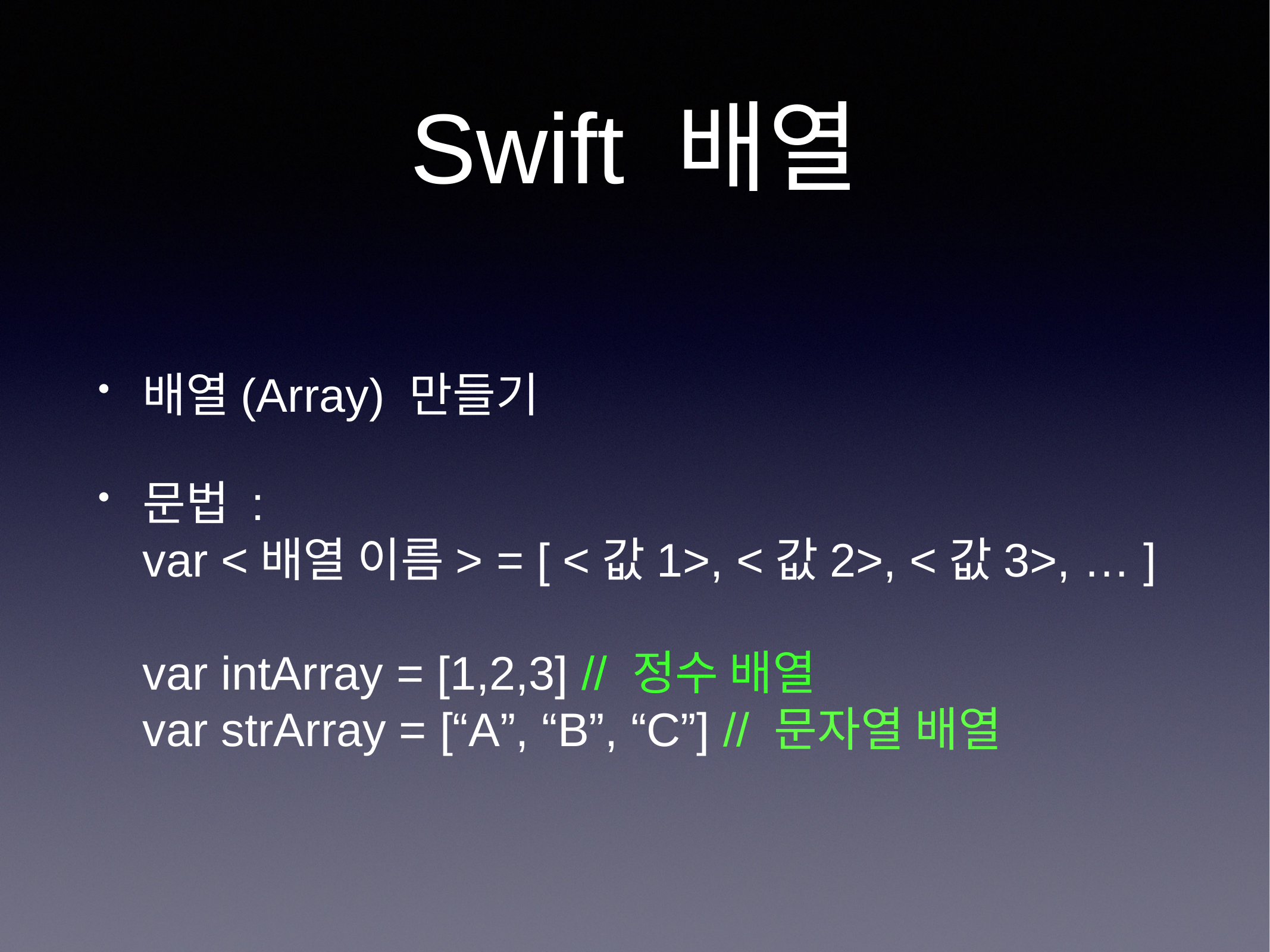

# Swift 배열
배열(Array) 만들기
문법 :
var <배열 이름> = [ <값1>, <값2>, <값3>, … ]
var intArray = [1,2,3] // 정수 배열
var strArray = [“A”, “B”, “C”] // 문자열 배열